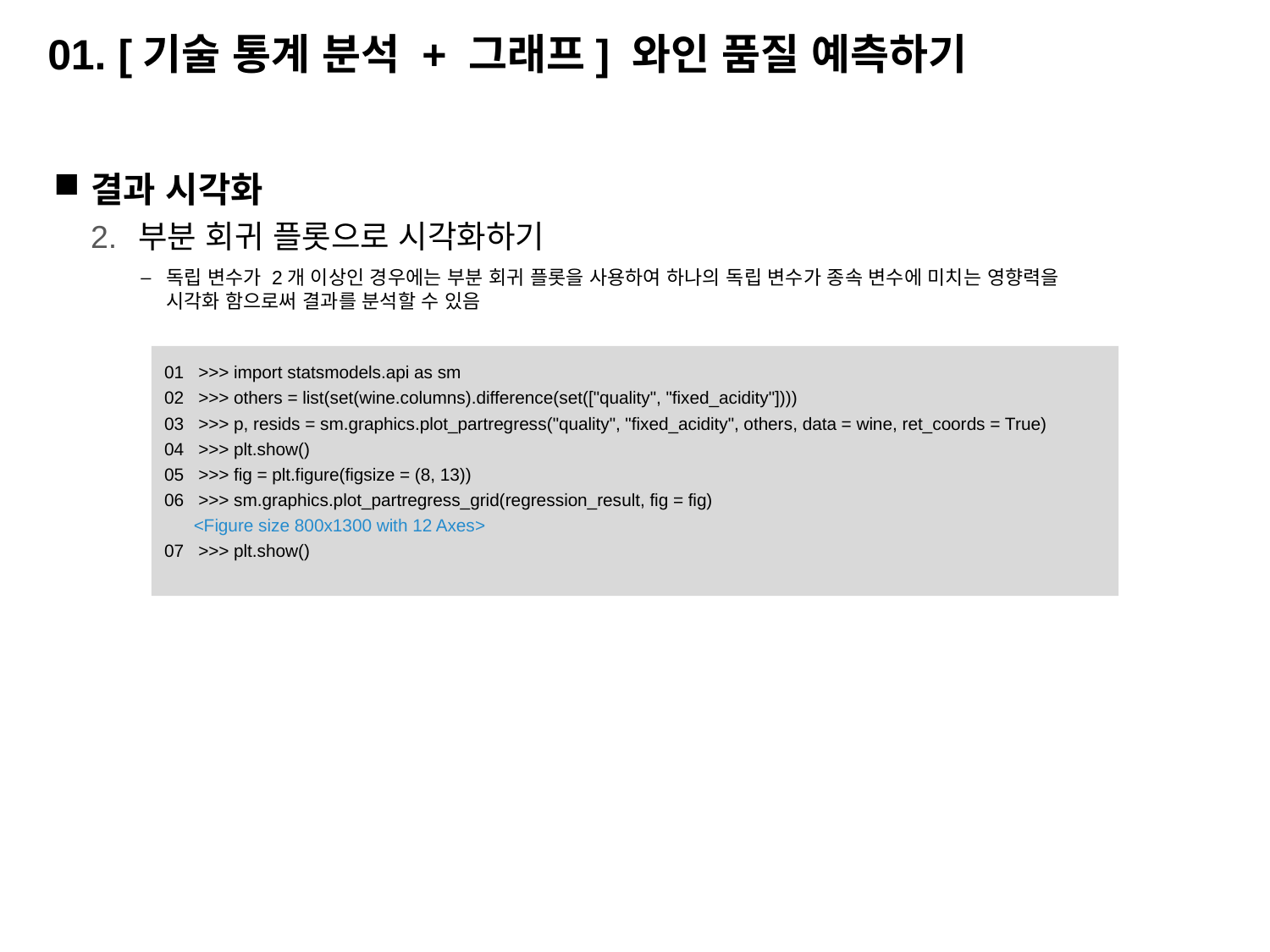

# 01. [기술 통계 분석 + 그래프] 와인 품질 예측하기
결과 시각화
부분 회귀 플롯으로 시각화하기
독립 변수가 2개 이상인 경우에는 부분 회귀 플롯을 사용하여 하나의 독립 변수가 종속 변수에 미치는 영향력을
시각화 함으로써 결과를 분석할 수 있음

01   >>> import statsmodels.api as sm
02   >>> others = list(set(wine.columns).difference(set(["quality", "fixed_acidity"])))
03   >>> p, resids = sm.graphics.plot_partregress("quality", "fixed_acidity", others, data = wine, ret_coords = True)
04   >>> plt.show()
05   >>> fig = plt.figure(figsize = (8, 13))
06   >>> sm.graphics.plot_partregress_grid(regression_result, fig = fig)
      <Figure size 800x1300 with 12 Axes>
07   >>> plt.show()